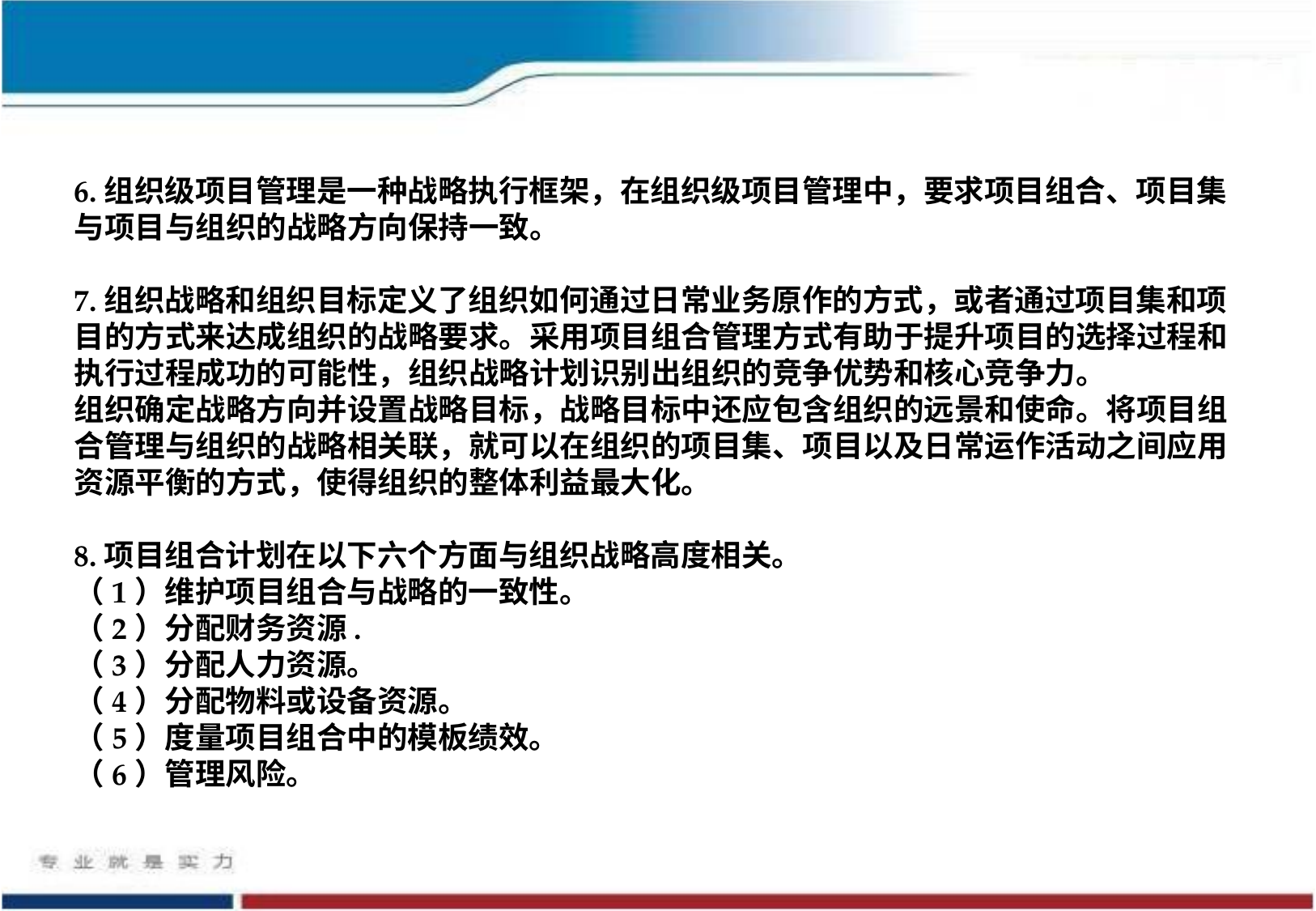

6.组织级项目管理是一种战略执行框架，在组织级项目管理中，要求项目组合、项目集与项目与组织的战略方向保持一致。

7.组织战略和组织目标定义了组织如何通过日常业务原作的方式，或者通过项目集和项目的方式来达成组织的战略要求。采用项目组合管理方式有助于提升项目的选择过程和执行过程成功的可能性，组织战略计划识别出组织的竞争优势和核心竞争力。
组织确定战略方向并设置战略目标，战略目标中还应包含组织的远景和使命。将项目组合管理与组织的战略相关联，就可以在组织的项目集、项目以及日常运作活动之间应用资源平衡的方式，使得组织的整体利益最大化。

8.项目组合计划在以下六个方面与组织战略高度相关。
（1）维护项目组合与战略的一致性。
（2）分配财务资源.
（3）分配人力资源。
（4）分配物料或设备资源。
（5）度量项目组合中的模板绩效。
（6）管理风险。